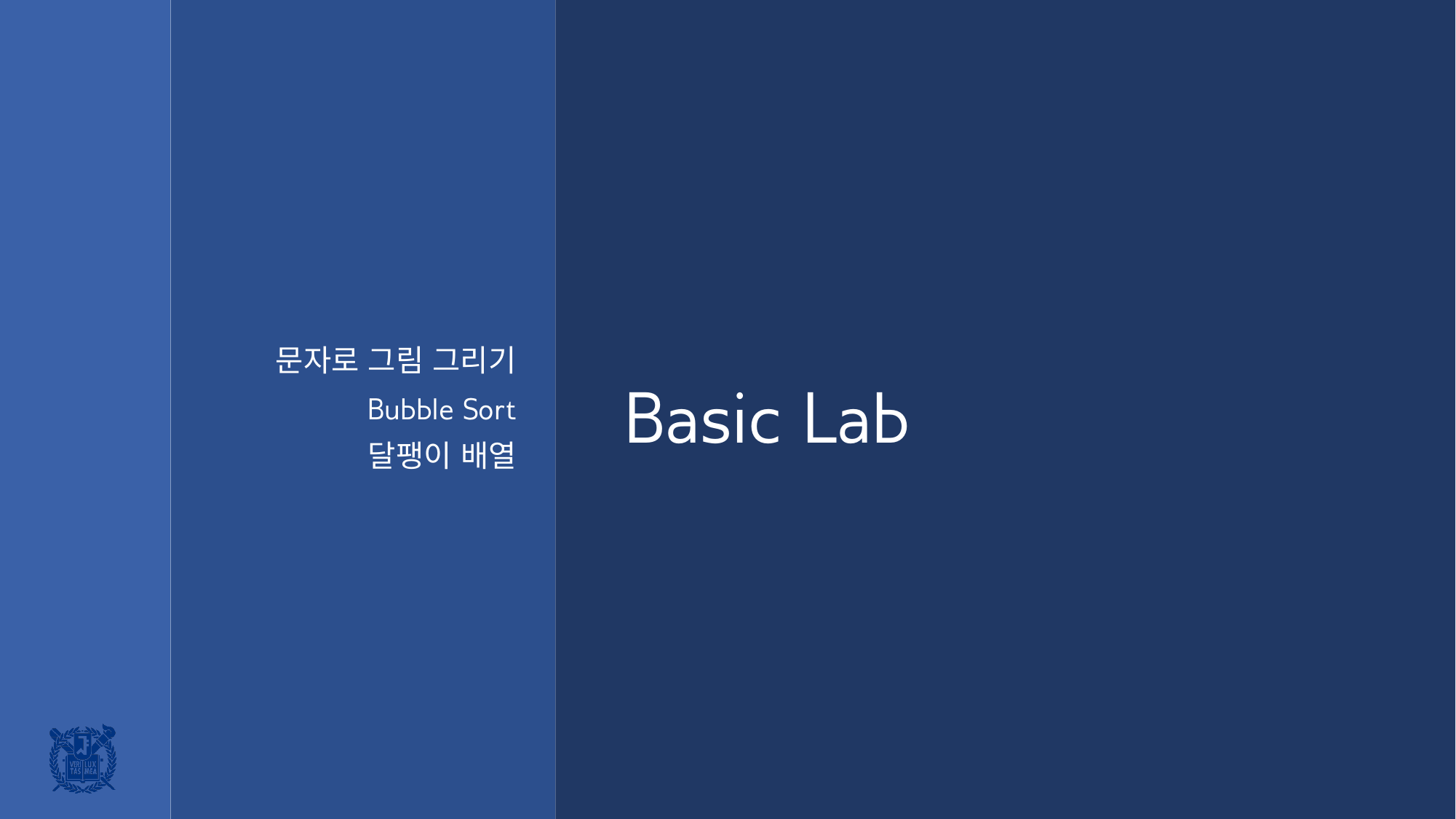

# Basic Lab
문자로 그림 그리기
Bubble Sort
달팽이 배열